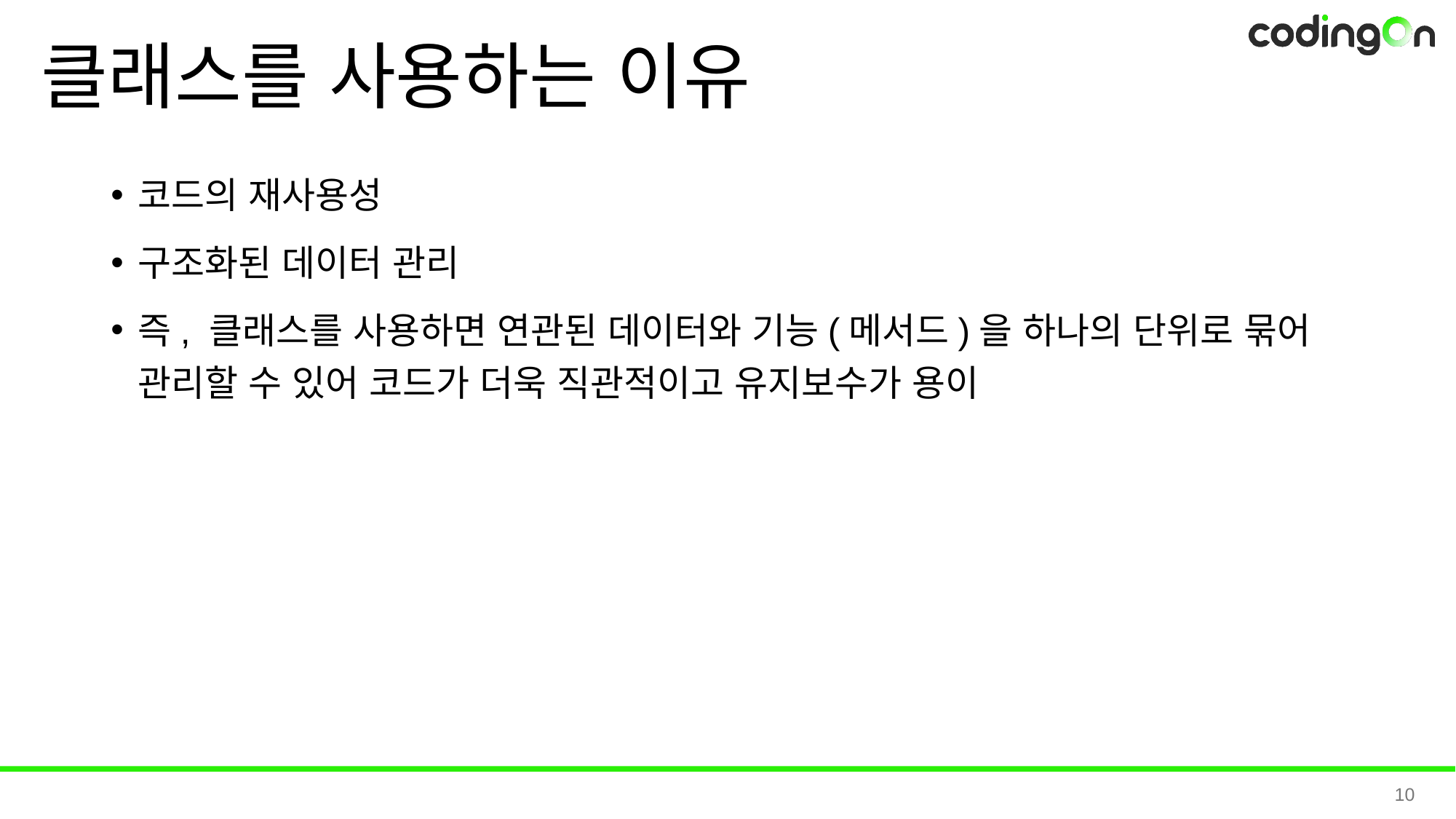

# 클래스를 사용하는 이유
코드의 재사용성
구조화된 데이터 관리
즉, 클래스를 사용하면 연관된 데이터와 기능(메서드)을 하나의 단위로 묶어 관리할 수 있어 코드가 더욱 직관적이고 유지보수가 용이
10